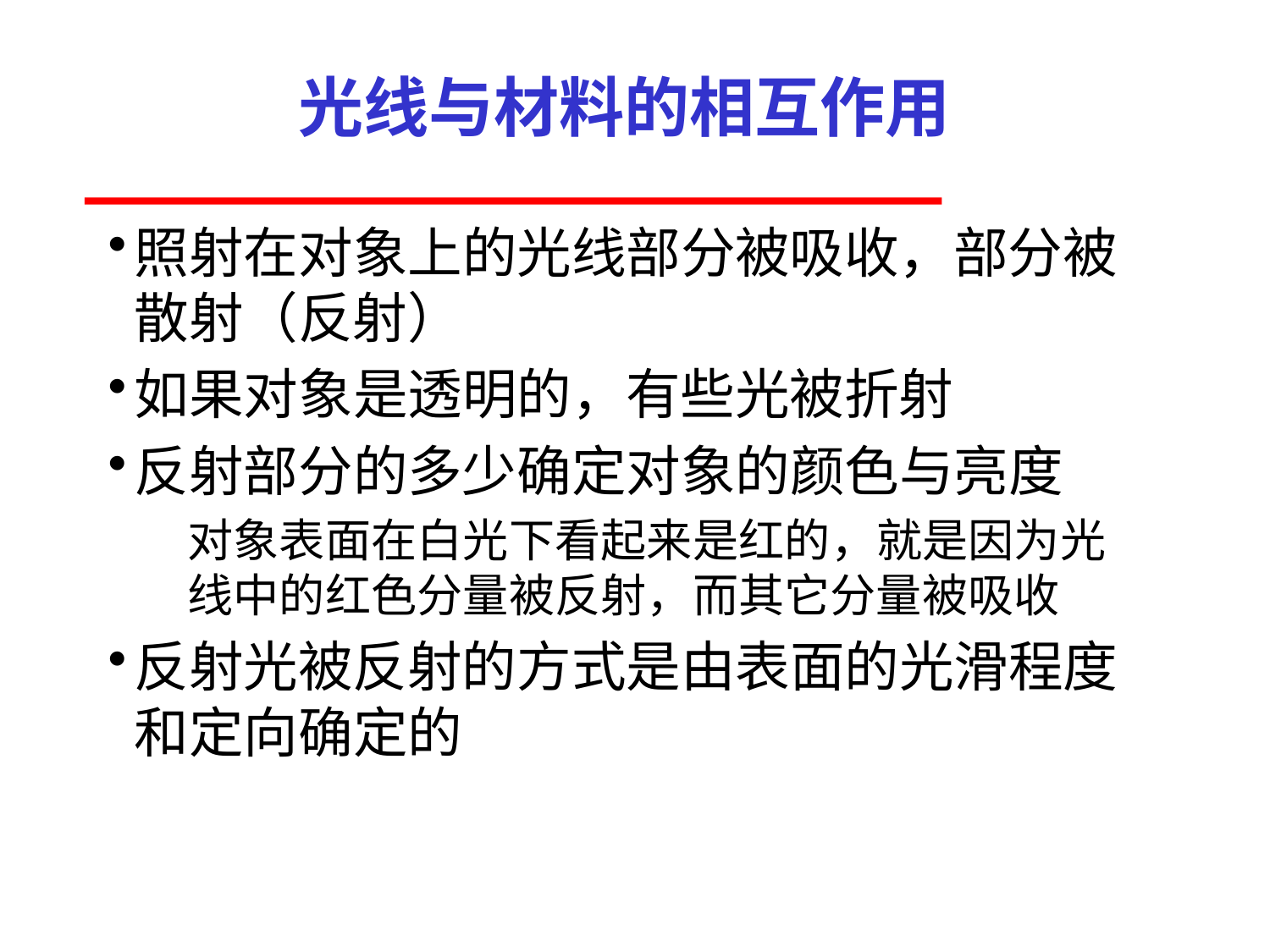

# 光线与材料的相互作用
照射在对象上的光线部分被吸收，部分被
散射（反射）
如果对象是透明的，有些光被折射
反射部分的多少确定对象的颜色与亮度
对象表面在白光下看起来是红的，就是因为光
线中的红色分量被反射，而其它分量被吸收
反射光被反射的方式是由表面的光滑程度
和定向确定的
33